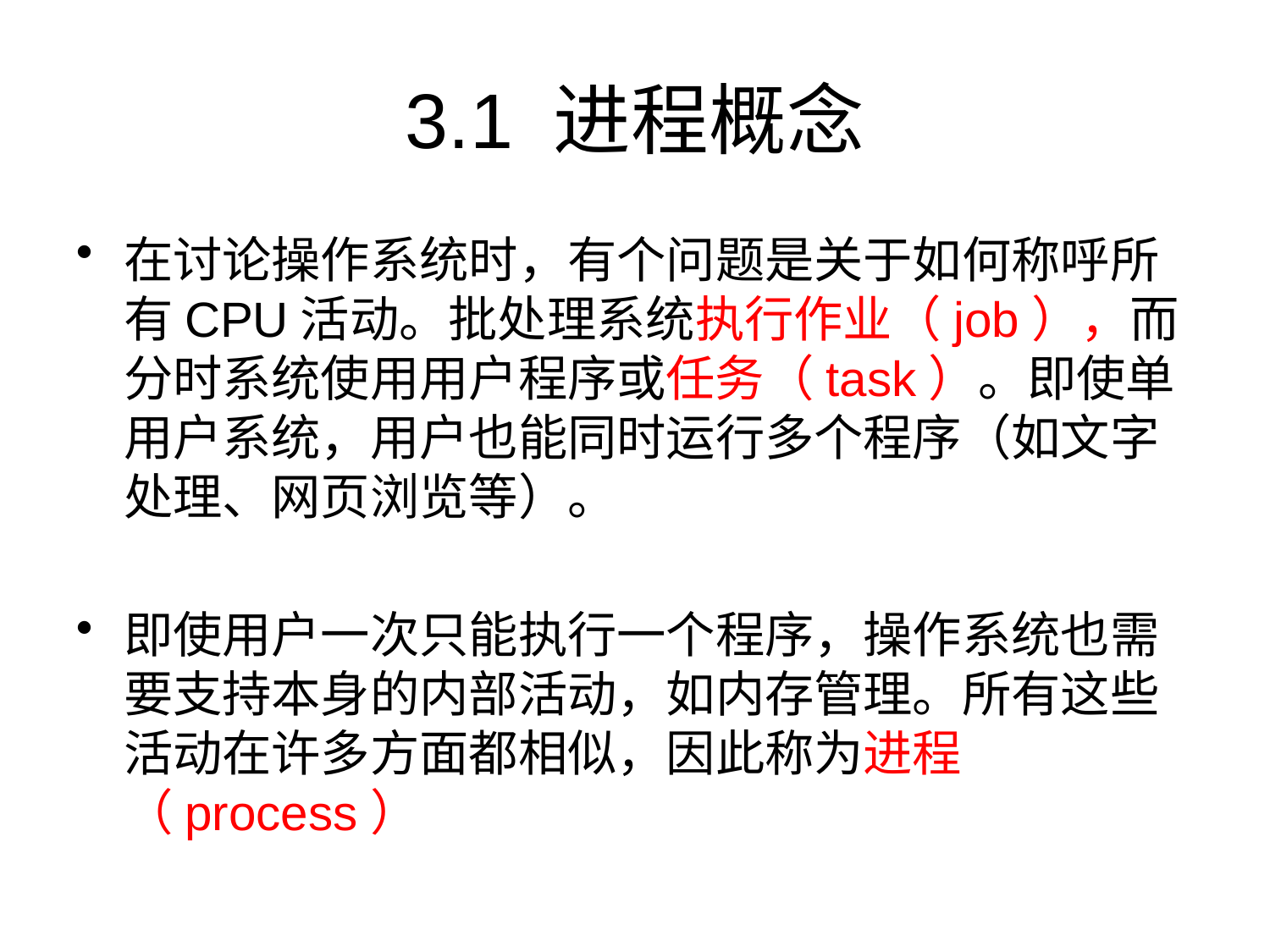

# 3.1 进程概念
在讨论操作系统时，有个问题是关于如何称呼所有CPU活动。批处理系统执行作业（job），而分时系统使用用户程序或任务（task）。即使单用户系统，用户也能同时运行多个程序（如文字处理、网页浏览等）。

即使用户一次只能执行一个程序，操作系统也需要支持本身的内部活动，如内存管理。所有这些活动在许多方面都相似，因此称为进程（process）